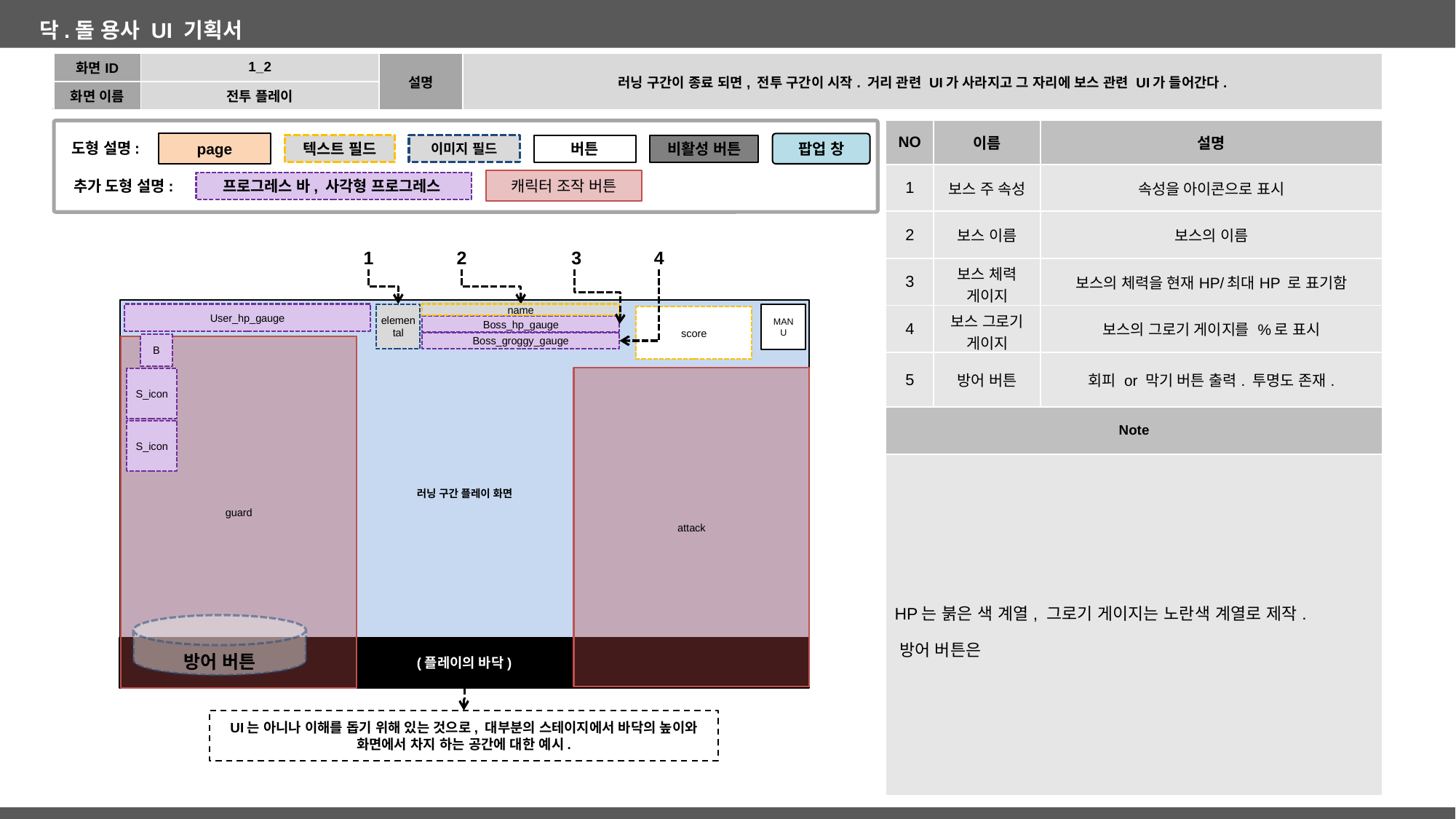

| 화면ID | 1\_2 | 설명 | 러닝 구간이 종료 되면, 전투 구간이 시작. 거리 관련 UI가 사라지고 그 자리에 보스 관련 UI가 들어간다. |
| --- | --- | --- | --- |
| 화면 이름 | 전투 플레이 |  |  |
| NO | 이름 | 설명 |
| --- | --- | --- |
| 1 | 보스 주 속성 | 속성을 아이콘으로 표시 |
| 2 | 보스 이름 | 보스의 이름 |
| 3 | 보스 체력 게이지 | 보스의 체력을 현재HP/최대HP 로 표기함 |
| 4 | 보스 그로기 게이지 | 보스의 그로기 게이지를 %로 표시 |
| 5 | 방어 버튼 | 회피 or 막기 버튼 출력. 투명도 존재. |
| Note |  |  |
| HP는 붉은 색 계열, 그로기 게이지는 노란색 계열로 제작. 방어 버튼은 |  |  |

page
도형 설명:
팝업 창
비활성 버튼
텍스트 필드
이미지 필드
버튼
캐릭터 조작 버튼
추가 도형 설명:
프로그레스 바, 사각형 프로그레스
9
1
2
3
4
러닝 구간 플레이 화면
elemental
name
Boss_hp_gauge
Boss_groggy_gauge
User_hp_gauge
MANU
score
B
guard
attack
S_icon
S_icon
(플레이의 바닥)
UI는 아니나 이해를 돕기 위해 있는 것으로, 대부분의 스테이지에서 바닥의 높이와 화면에서 차지 하는 공간에 대한 예시.
방어 버튼